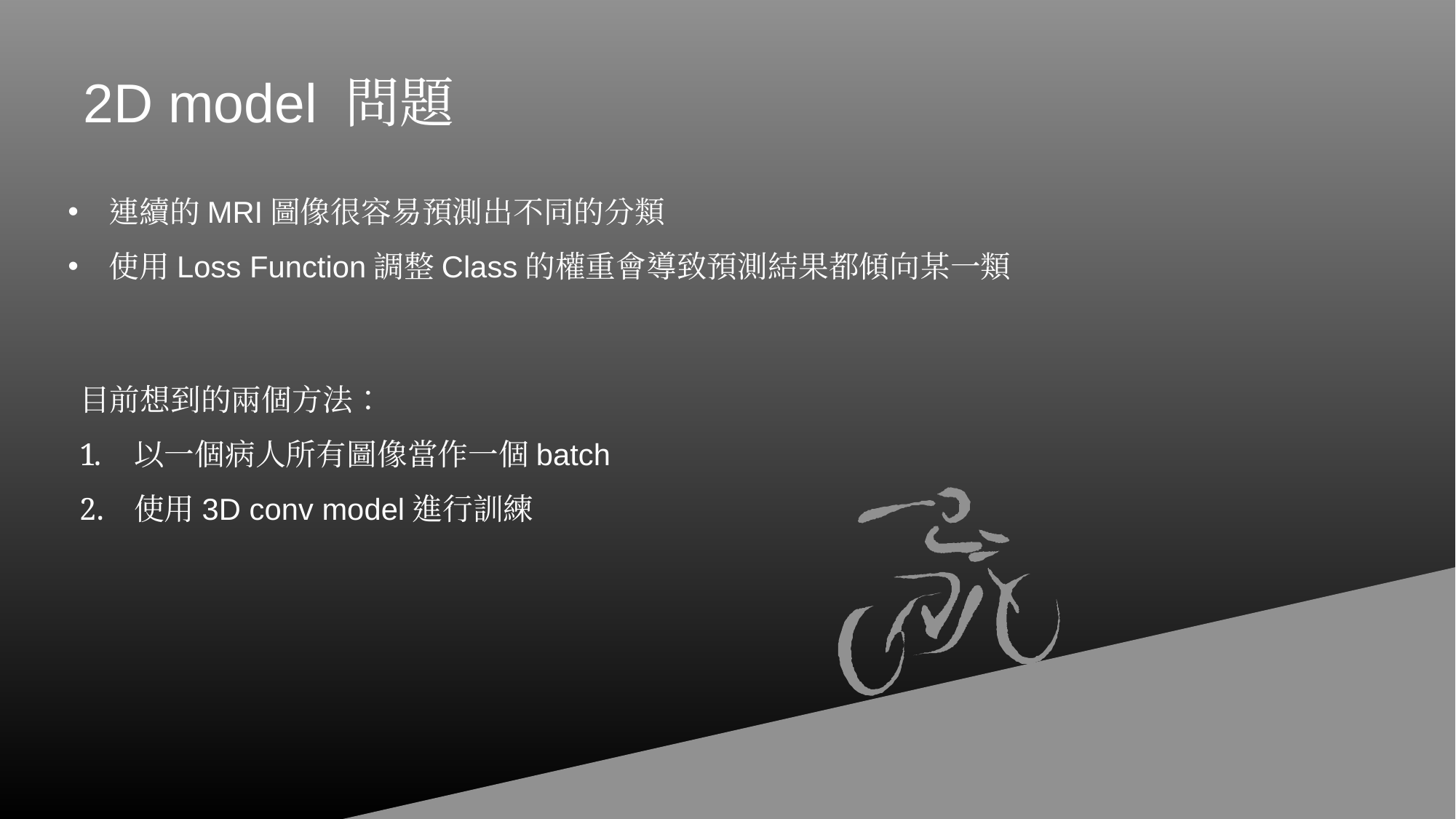

# 2D model 問題
連續的MRI圖像很容易預測出不同的分類
使用Loss Function調整Class的權重會導致預測結果都傾向某一類
目前想到的兩個方法：
以一個病人所有圖像當作一個batch
使用3D conv model進行訓練